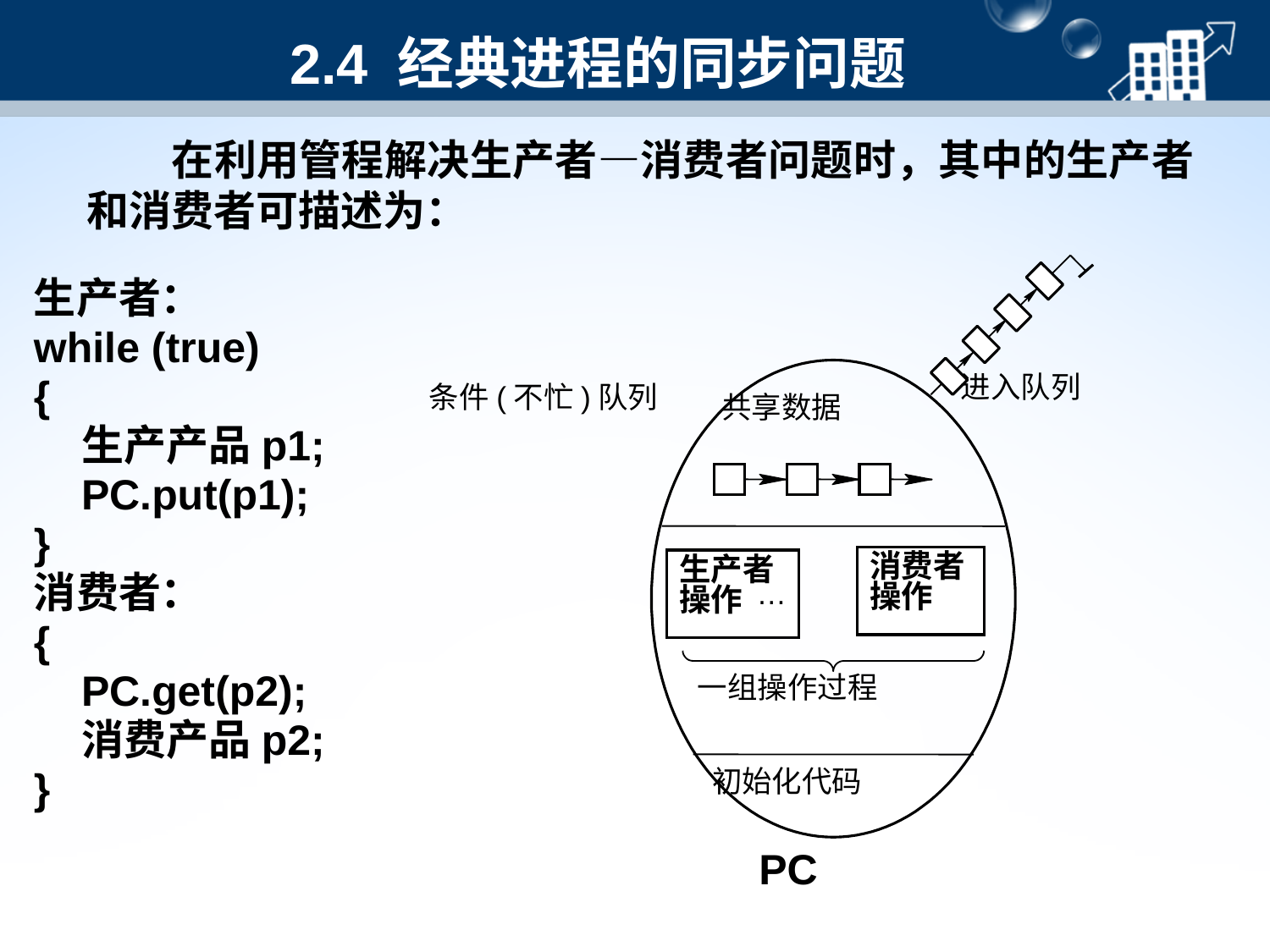

# 2.4 经典进程的同步问题
　　在利用管程解决生产者—消费者问题时，其中的生产者和消费者可描述为：

进入队列
条件(不忙)队列
共享数据

消费者操作
生产者操作
…

一组操作过程

初始化代码
生产者：
while (true)
{
    生产产品p1;
    PC.put(p1);
}
消费者：
{
    PC.get(p2);
    消费产品p2;
}
PC